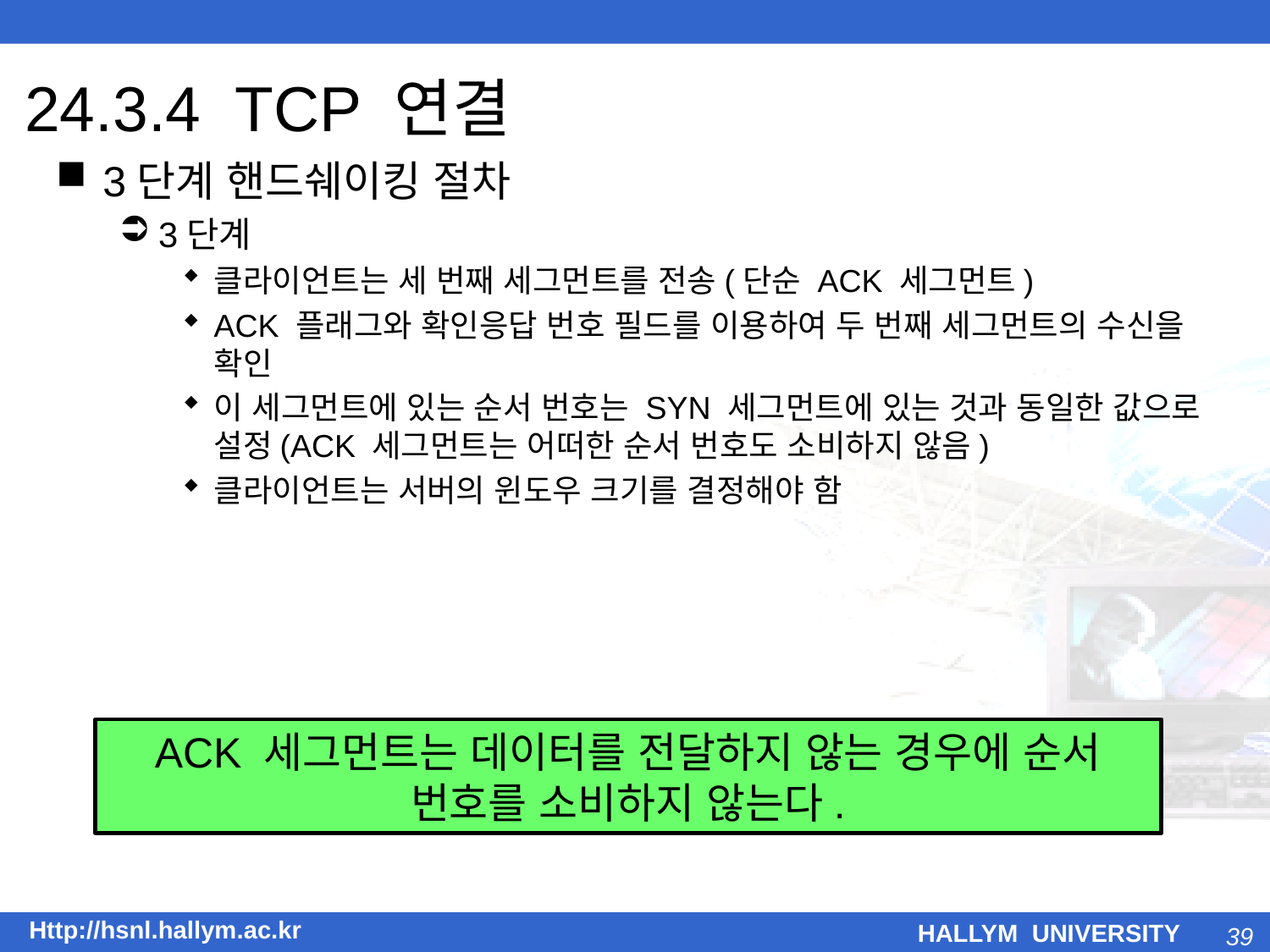

# 24.3.4  TCP 연결
3단계 핸드쉐이킹 절차
3단계
클라이언트는 세 번째 세그먼트를 전송(단순 ACK 세그먼트)
ACK 플래그와 확인응답 번호 필드를 이용하여 두 번째 세그먼트의 수신을 확인
이 세그먼트에 있는 순서 번호는 SYN 세그먼트에 있는 것과 동일한 값으로 설정(ACK 세그먼트는 어떠한 순서 번호도 소비하지 않음)
클라이언트는 서버의 윈도우 크기를 결정해야 함

ACK 세그먼트는 데이터를 전달하지 않는 경우에 순서 번호를 소비하지 않는다.
39